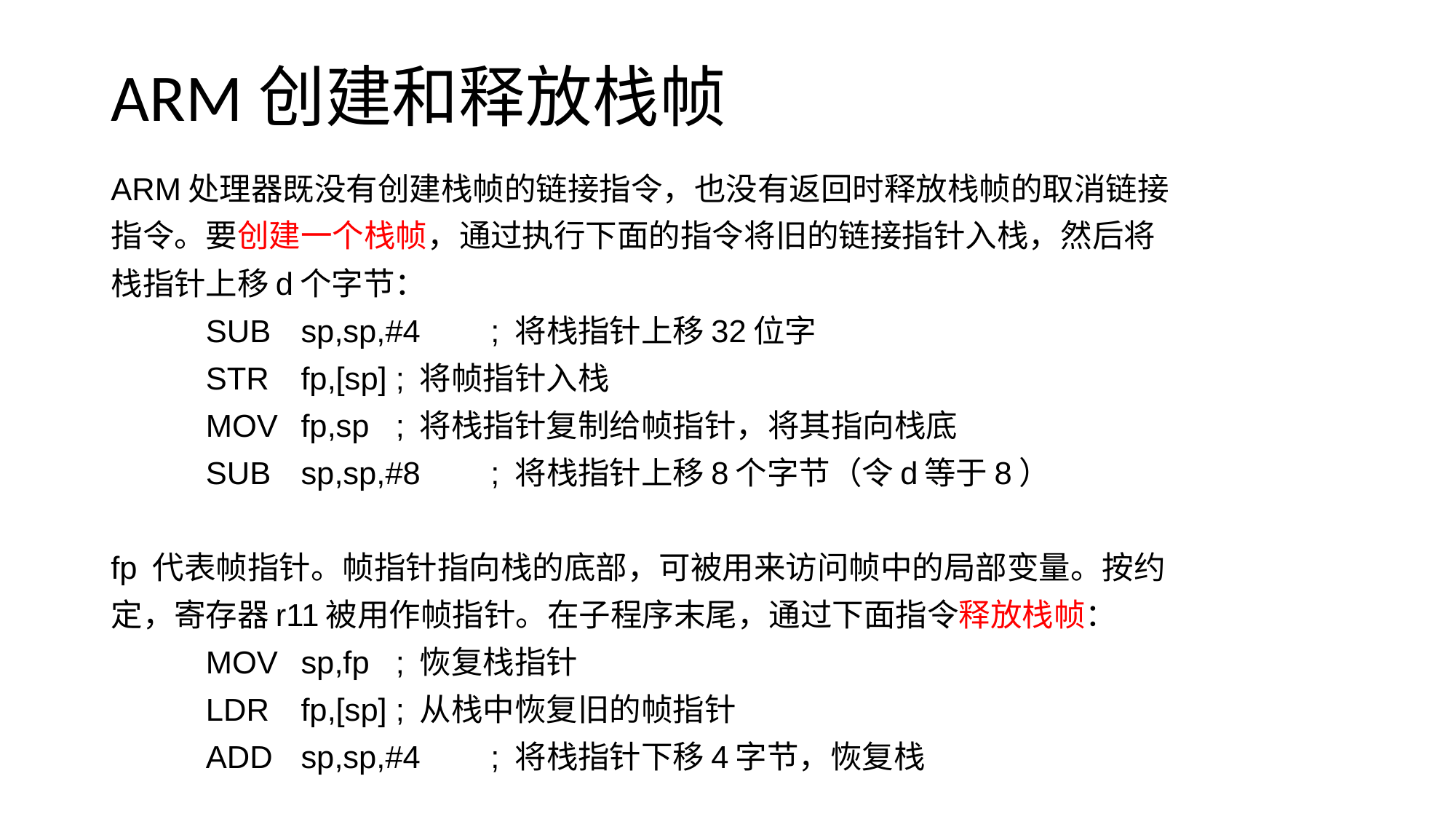

# ARM创建和释放栈帧
ARM处理器既没有创建栈帧的链接指令，也没有返回时释放栈帧的取消链接
指令。要创建一个栈帧，通过执行下面的指令将旧的链接指针入栈，然后将
栈指针上移d个字节：
	SUB	sp,sp,#4	; 将栈指针上移32位字
	STR	fp,[sp]		; 将帧指针入栈
	MOV 	fp,sp		; 将栈指针复制给帧指针，将其指向栈底
	SUB	sp,sp,#8	; 将栈指针上移8个字节（令d等于8）

fp 代表帧指针。帧指针指向栈的底部，可被用来访问帧中的局部变量。按约
定，寄存器r11被用作帧指针。在子程序末尾，通过下面指令释放栈帧：
	MOV	sp,fp		; 恢复栈指针
	LDR	fp,[sp]		; 从栈中恢复旧的帧指针
	ADD	sp,sp,#4	; 将栈指针下移4字节，恢复栈